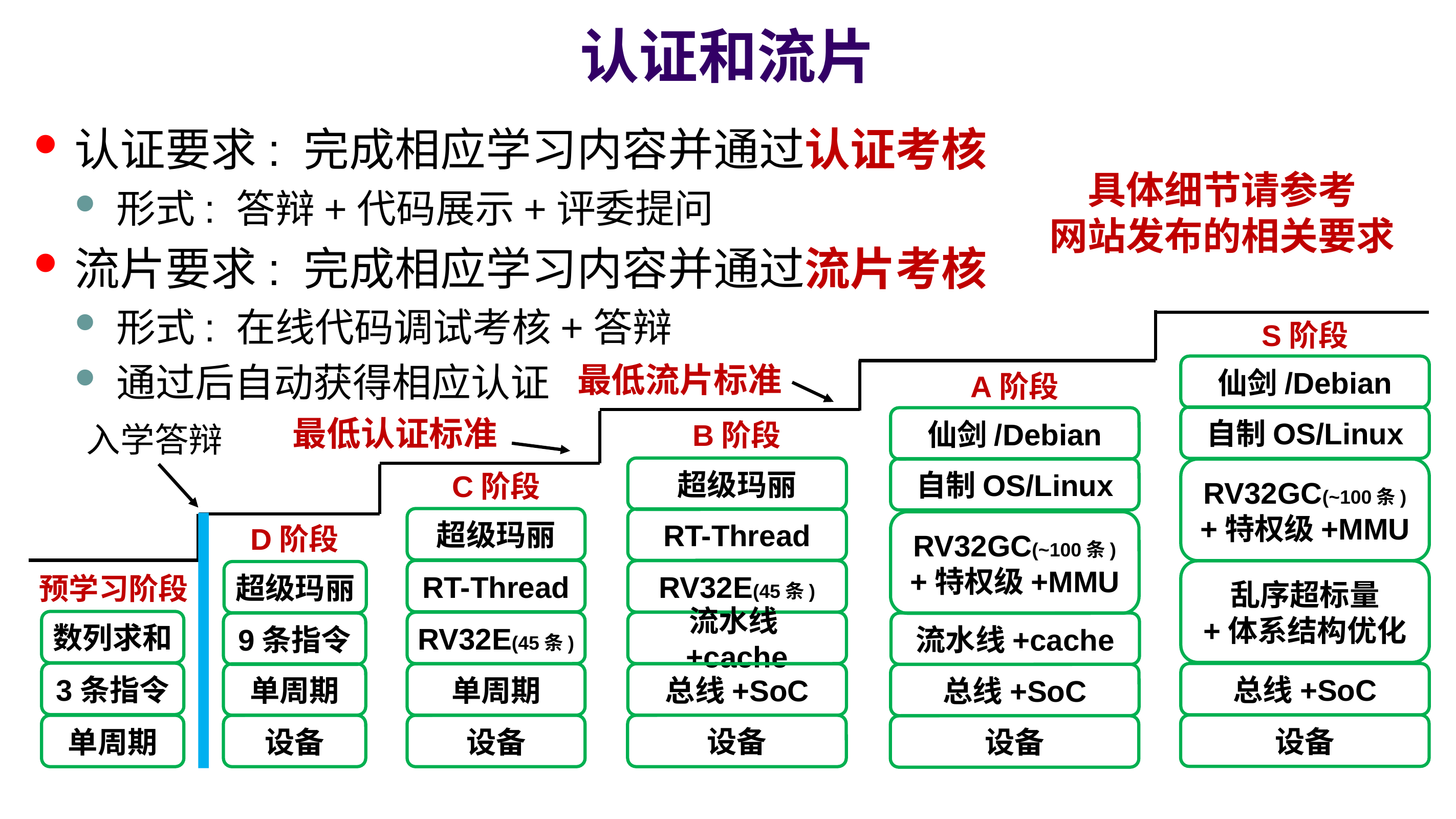

# 认证和流片
认证要求: 完成相应学习内容并通过认证考核
形式: 答辩+代码展示+评委提问
流片要求: 完成相应学习内容并通过流片考核
形式: 在线代码调试考核+答辩
通过后自动获得相应认证
具体细节请参考
网站发布的相关要求
S阶段
最低流片标准
仙剑/Debian
A阶段
自制OS/Linux
仙剑/Debian
最低认证标准
B阶段
入学答辩
超级玛丽
自制OS/Linux
RV32GC(~100条)
+特权级+MMU
C阶段
超级玛丽
RT-Thread
RV32GC(~100条)
+特权级+MMU

D阶段
RT-Thread
RV32E(45条)
乱序超标量
+体系结构优化
超级玛丽
预学习阶段
数列求和
RV32E(45条)
流水线+cache
流水线+cache
9条指令
3条指令
总线+SoC
单周期
总线+SoC
单周期
总线+SoC
设备
设备
单周期
设备
设备
设备